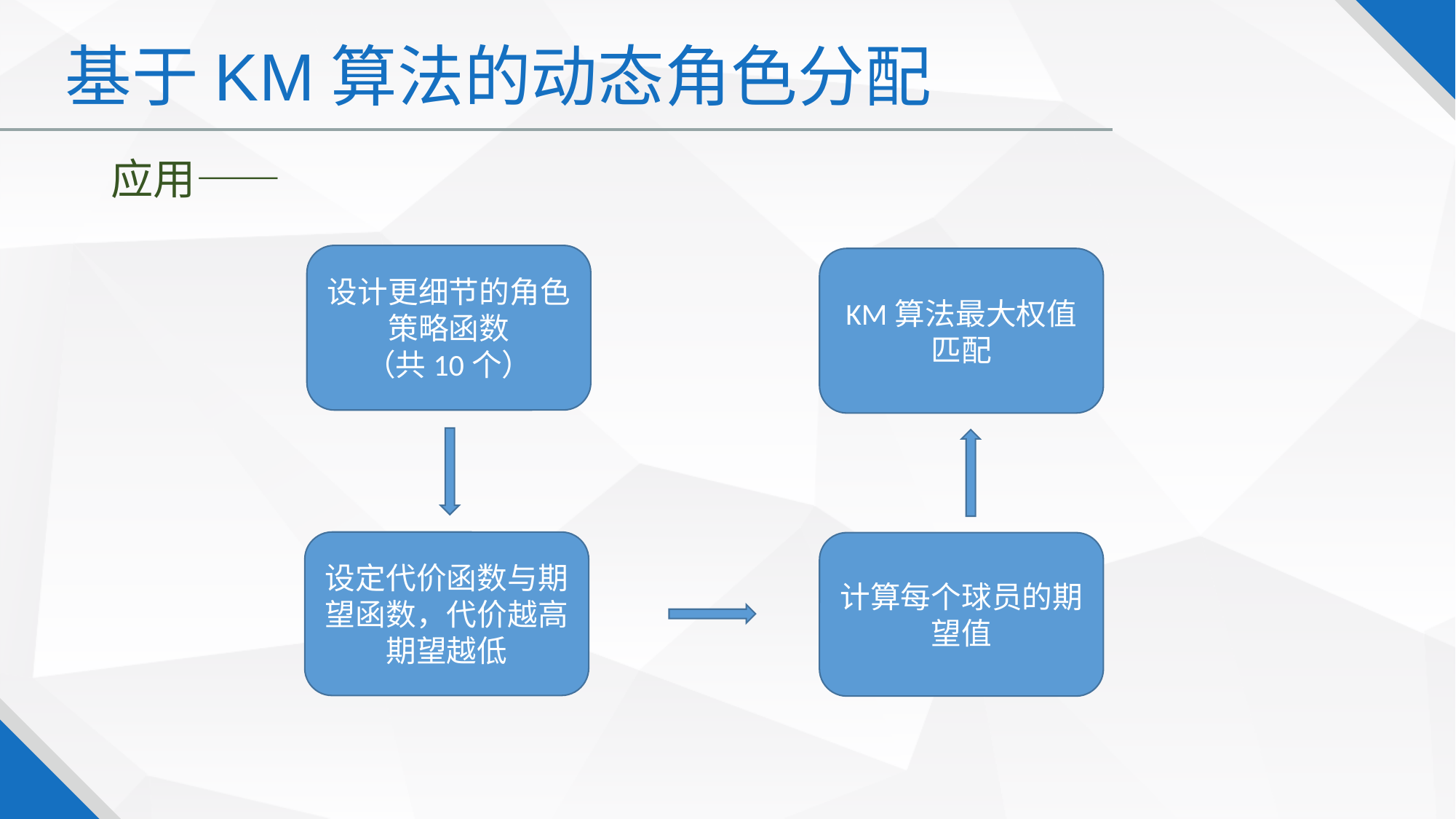

基于KM算法的动态角色分配
应用——
设计更细节的角色策略函数
（共10个）
KM算法最大权值匹配

设定代价函数与期望函数，代价越高期望越低
计算每个球员的期望值